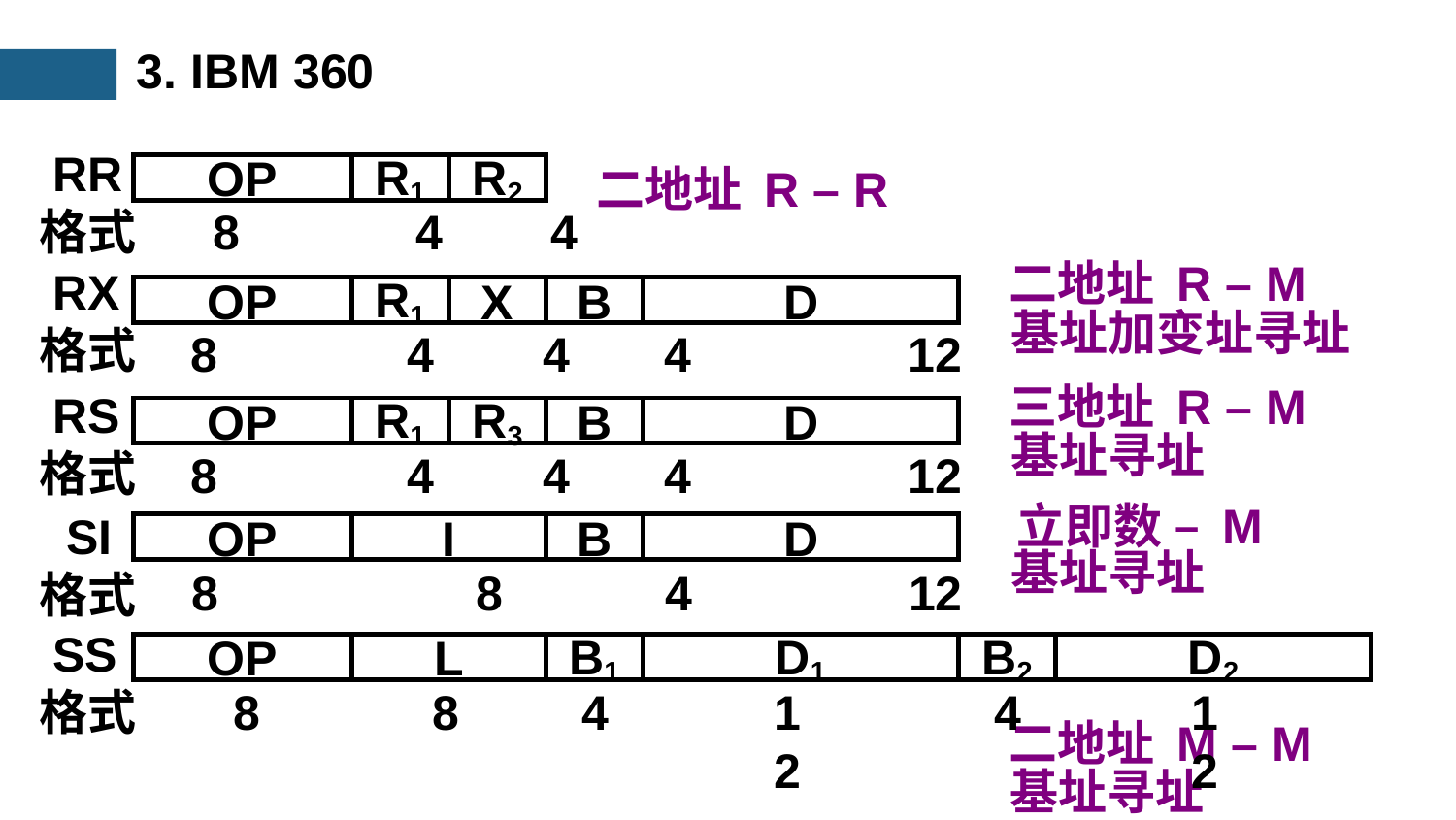

3. IBM 360
 RR
格式
OP
R1
R2
8             4        4
二地址 R – R
二地址 R – M
基址加变址寻址
 RX
格式
OP
R1
X
B
D
8              4        4       4                12
三地址 R – M
基址寻址
 RS
格式
OP
R1
R3
B
D
8              4        4       4                12
立即数 – M
基址寻址
  SI
格式
OP
I
B
D
8                   8            4                12
 SS
格式
OP
L
B1
D1
B2
D2
8
8
4
12
4
12
二地址 M – M
基址寻址